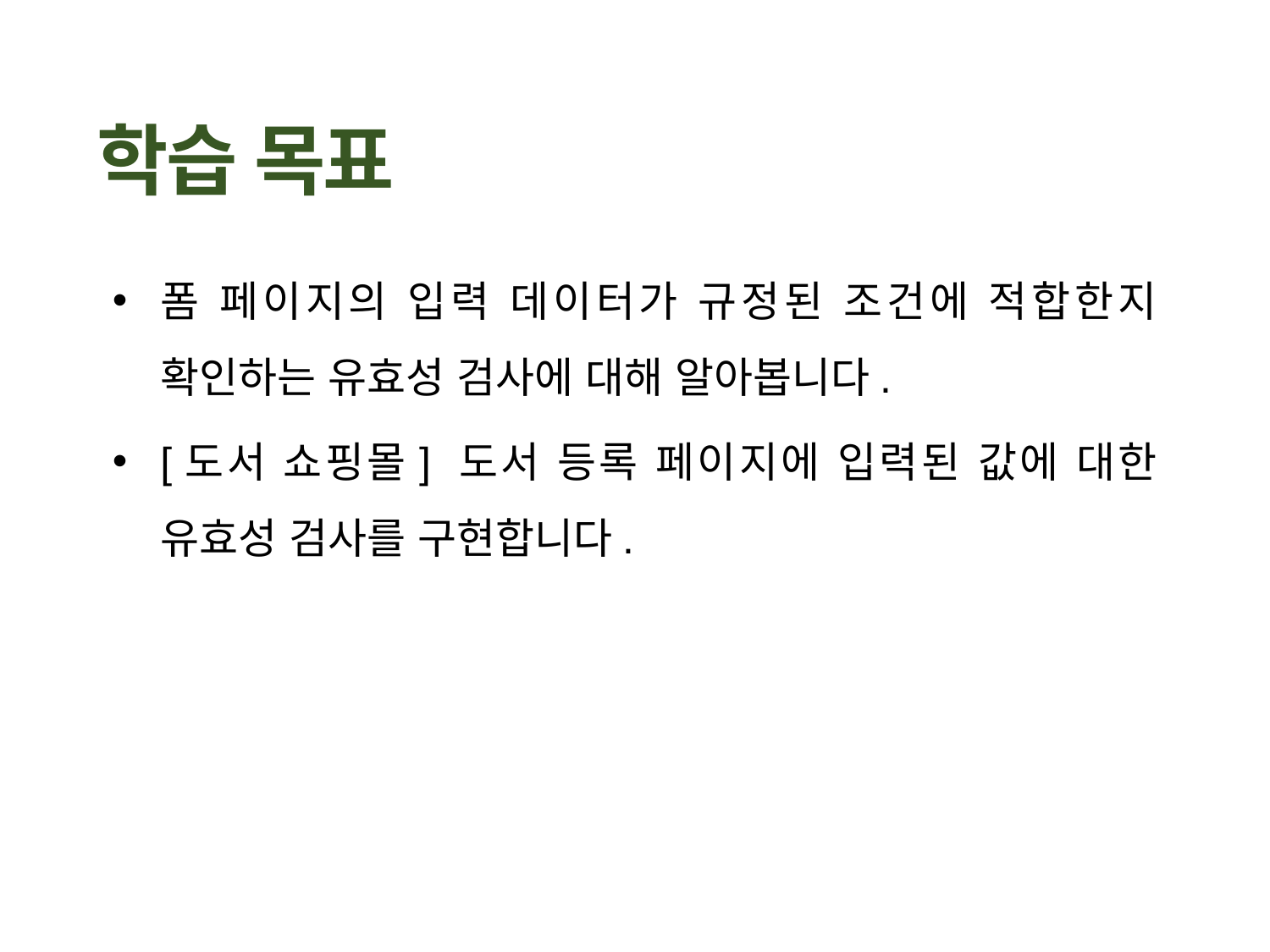

폼 페이지의 입력 데이터가 규정된 조건에 적합한지 확인하는 유효성 검사에 대해 알아봅니다.
[도서 쇼핑몰] 도서 등록 페이지에 입력된 값에 대한 유효성 검사를 구현합니다.